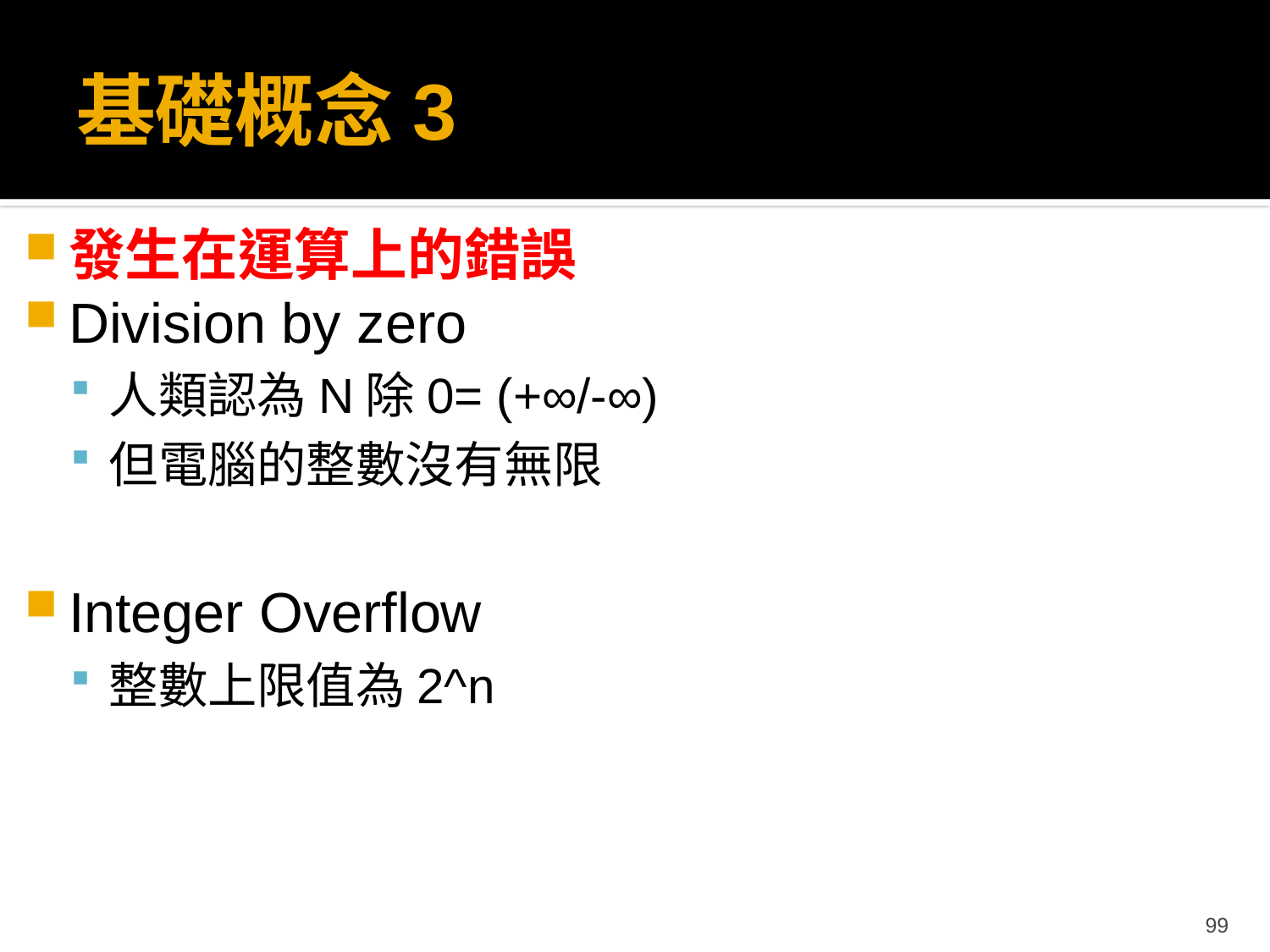

# 基礎概念3
發生在運算上的錯誤
Division by zero
人類認為N除0= (+∞/-∞)
但電腦的整數沒有無限

Integer Overflow
整數上限值為2^n
99